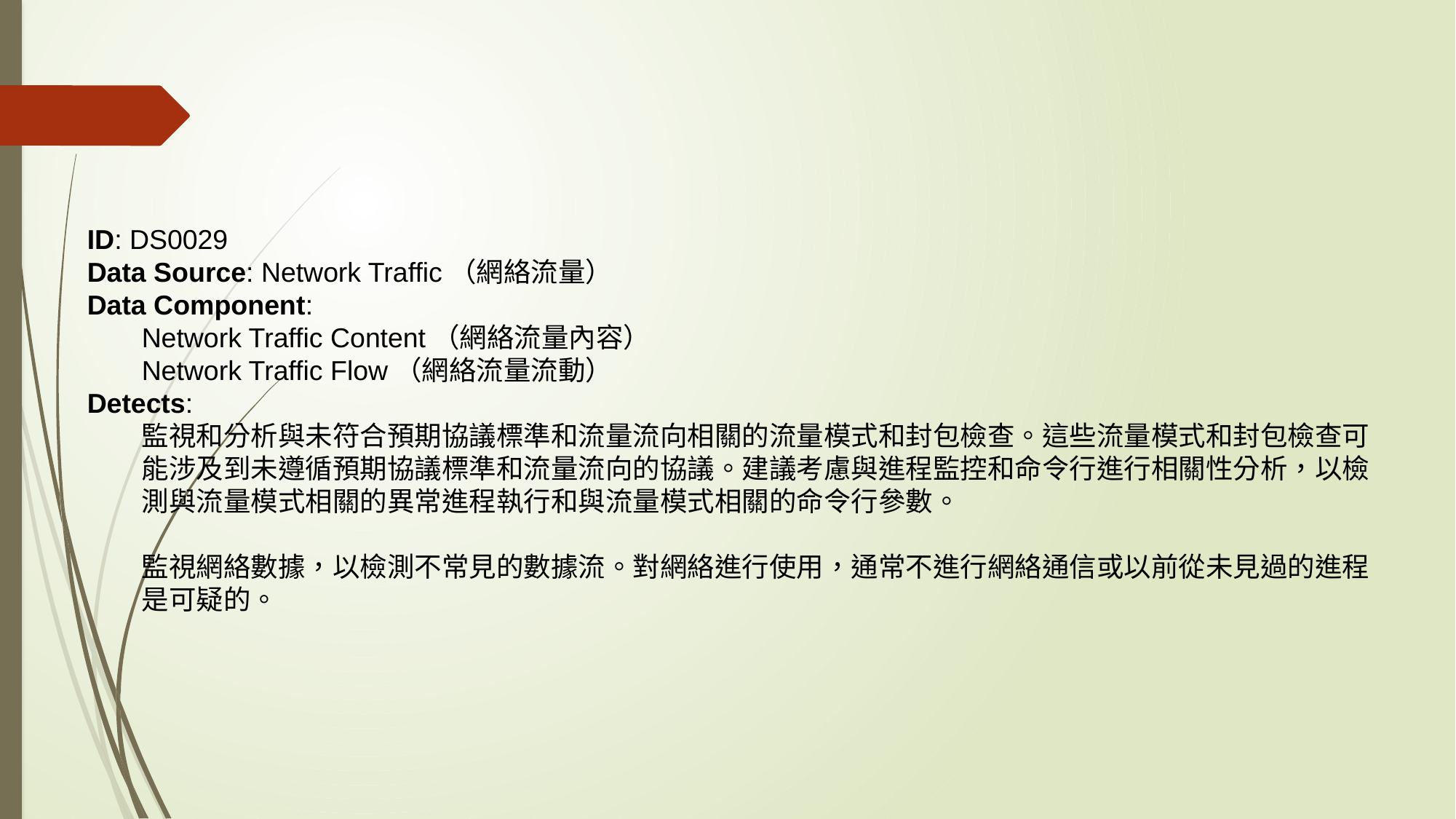

ID: DS0029
Data Source: Network Traffic（網絡流量）
Data Component:
Network Traffic Content（網絡流量內容）
Network Traffic Flow（網絡流量流動）
Detects:
監視和分析與未符合預期協議標準和流量流向相關的流量模式和封包檢查。這些流量模式和封包檢查可能涉及到未遵循預期協議標準和流量流向的協議。建議考慮與進程監控和命令行進行相關性分析，以檢測與流量模式相關的異常進程執行和與流量模式相關的命令行參數。

監視網絡數據，以檢測不常見的數據流。對網絡進行使用，通常不進行網絡通信或以前從未見過的進程是可疑的。